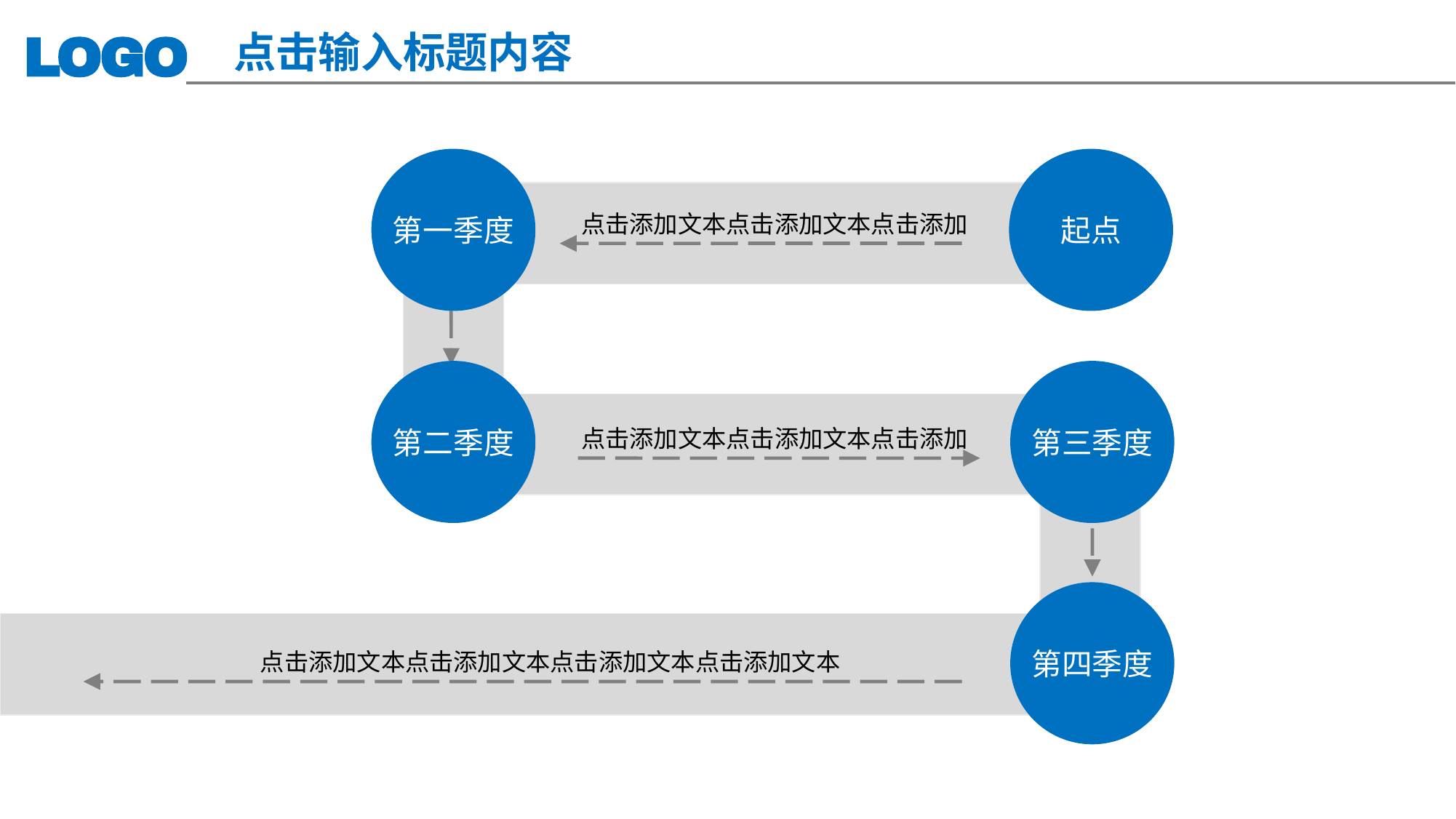

点击输入标题内容

第一季度
起点

点击添加文本点击添加文本点击添加

第二季度
第三季度

点击添加文本点击添加文本点击添加

第四季度

点击添加文本点击添加文本点击添加文本点击添加文本